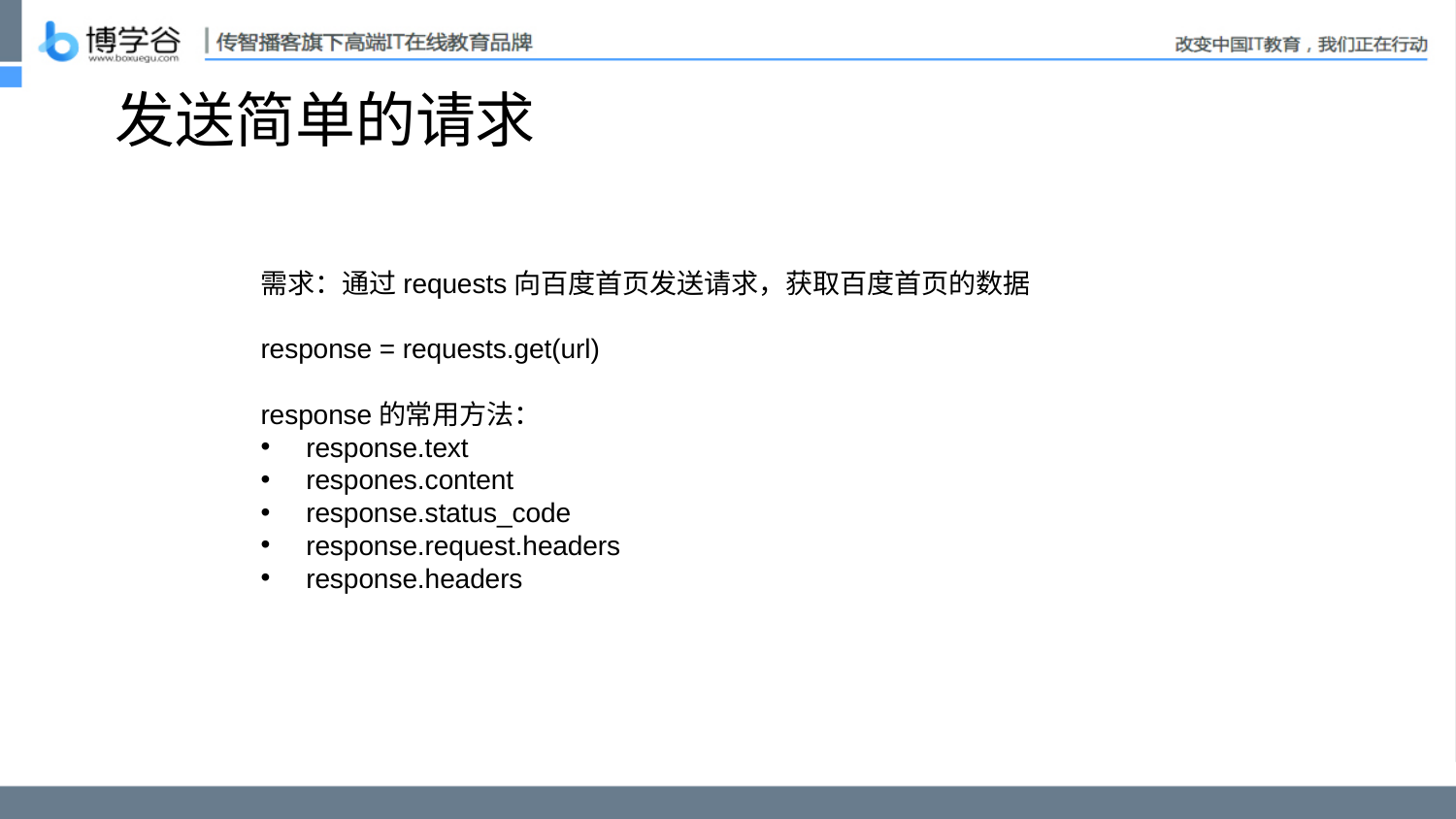

# 发送简单的请求
需求：通过requests向百度首页发送请求，获取百度首页的数据

response = requests.get(url)

response的常用方法：
response.text
respones.content
response.status_code
response.request.headers
response.headers